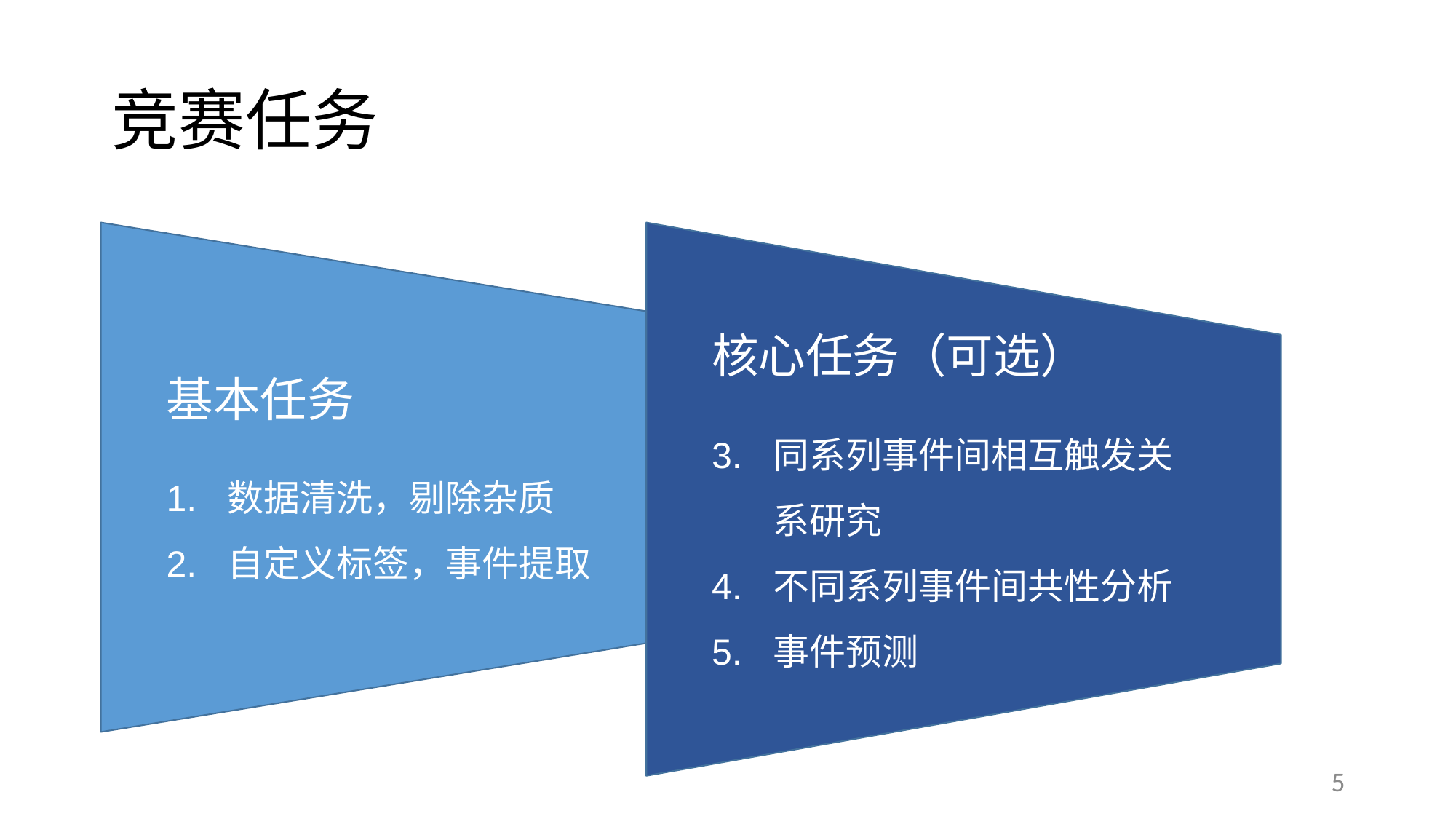

# 竞赛任务
基本任务
数据清洗，剔除杂质
自定义标签，事件提取
核心任务（可选）
同系列事件间相互触发关系研究
不同系列事件间共性分析
事件预测
5